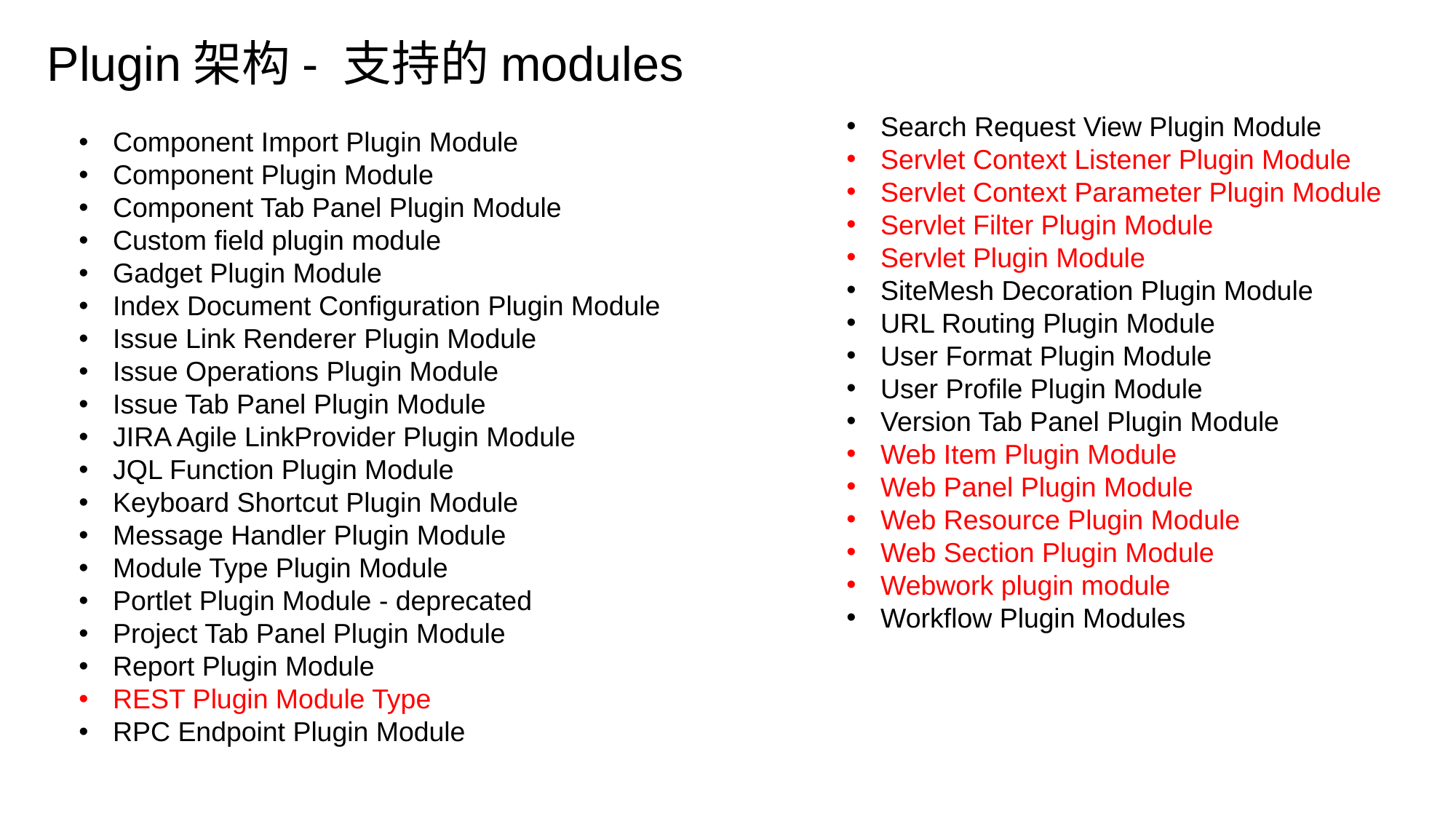

# Plugin架构- 支持的modules
Search Request View Plugin Module
Servlet Context Listener Plugin Module
Servlet Context Parameter Plugin Module
Servlet Filter Plugin Module
Servlet Plugin Module
SiteMesh Decoration Plugin Module
URL Routing Plugin Module
User Format Plugin Module
User Profile Plugin Module
Version Tab Panel Plugin Module
Web Item Plugin Module
Web Panel Plugin Module
Web Resource Plugin Module
Web Section Plugin Module
Webwork plugin module
Workflow Plugin Modules

Component Import Plugin Module
Component Plugin Module
Component Tab Panel Plugin Module
Custom field plugin module
Gadget Plugin Module
Index Document Configuration Plugin Module
Issue Link Renderer Plugin Module
Issue Operations Plugin Module
Issue Tab Panel Plugin Module
JIRA Agile LinkProvider Plugin Module
JQL Function Plugin Module
Keyboard Shortcut Plugin Module
Message Handler Plugin Module
Module Type Plugin Module
Portlet Plugin Module - deprecated
Project Tab Panel Plugin Module
Report Plugin Module
REST Plugin Module Type
RPC Endpoint Plugin Module